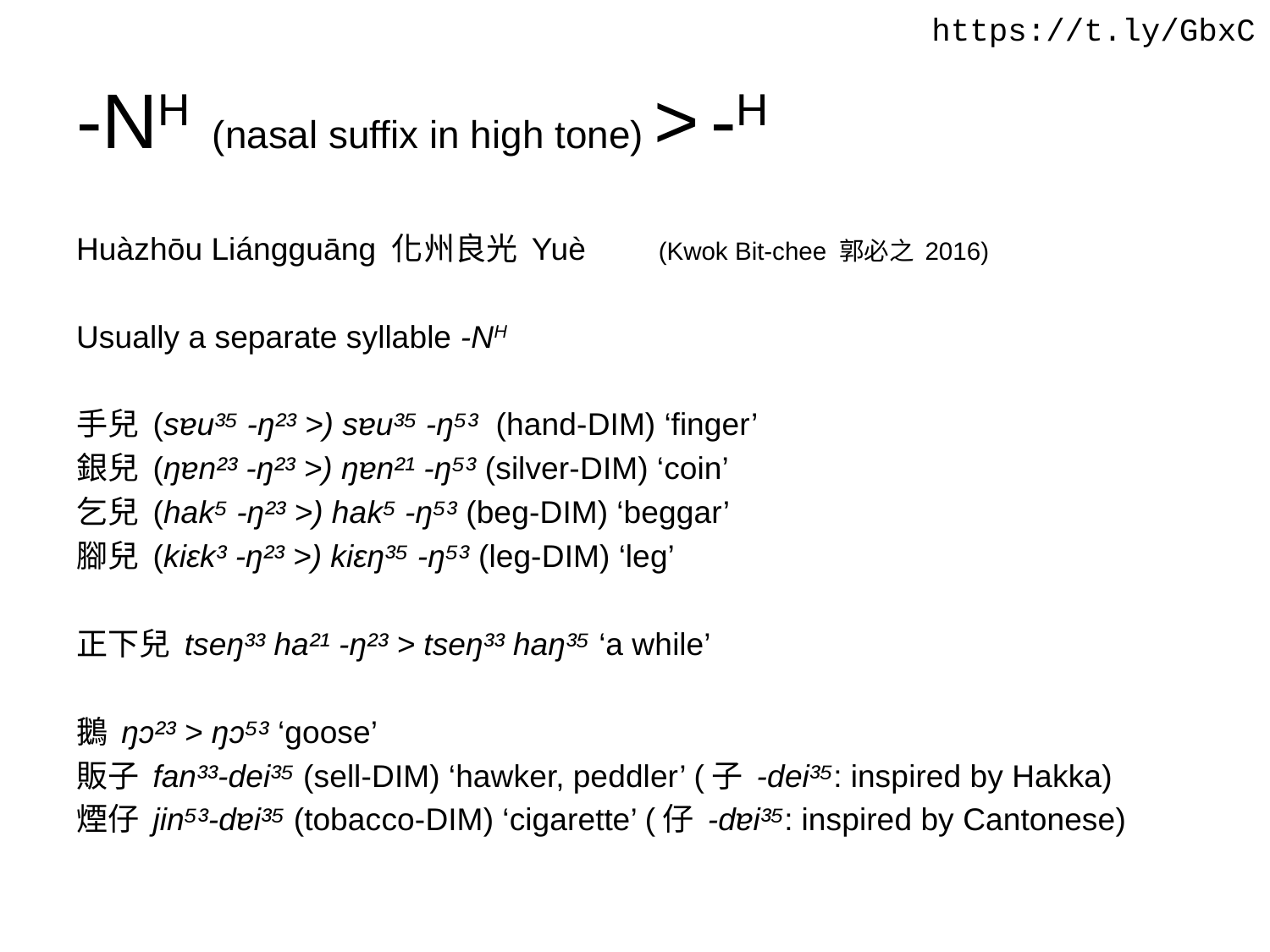

https://t.ly/GbxC
# -NH (nasal suffix in high tone) > -H
Huàzhōu Liángguāng 化州良光 Yuè 	  (Kwok Bit-chee 郭必之 2016)

Usually a separate syllable -NH

手兒 (sɐu³⁵ -ŋ²³ >) sɐu³⁵ -ŋ⁵³  (hand-dim) ‘finger’
銀兒 (ŋɐn²³ -ŋ²³ >) ŋɐn²¹ -ŋ⁵³ (silver-dim) ‘coin’
乞兒 (hak⁵ -ŋ²³ >) hak⁵ -ŋ⁵³ (beg-dim) ‘beggar’
腳兒 (kiɛk³ -ŋ²³ >) kiɛŋ³⁵ -ŋ⁵³ (leg-dim) ‘leg’

正下兒 tseŋ³³ ha²¹ -ŋ²³ > tseŋ³³ haŋ³⁵ ‘a while’

鵝 ŋɔ²³ > ŋɔ⁵³ ‘goose’
販子 fan³³-dei³⁵ (sell-dim) ‘hawker, peddler’ (子 -dei³⁵: inspired by Hakka)
煙仔 jin⁵³-dɐi³⁵ (tobacco-dim) ‘cigarette’ (仔 -dɐi³⁵: inspired by Cantonese)